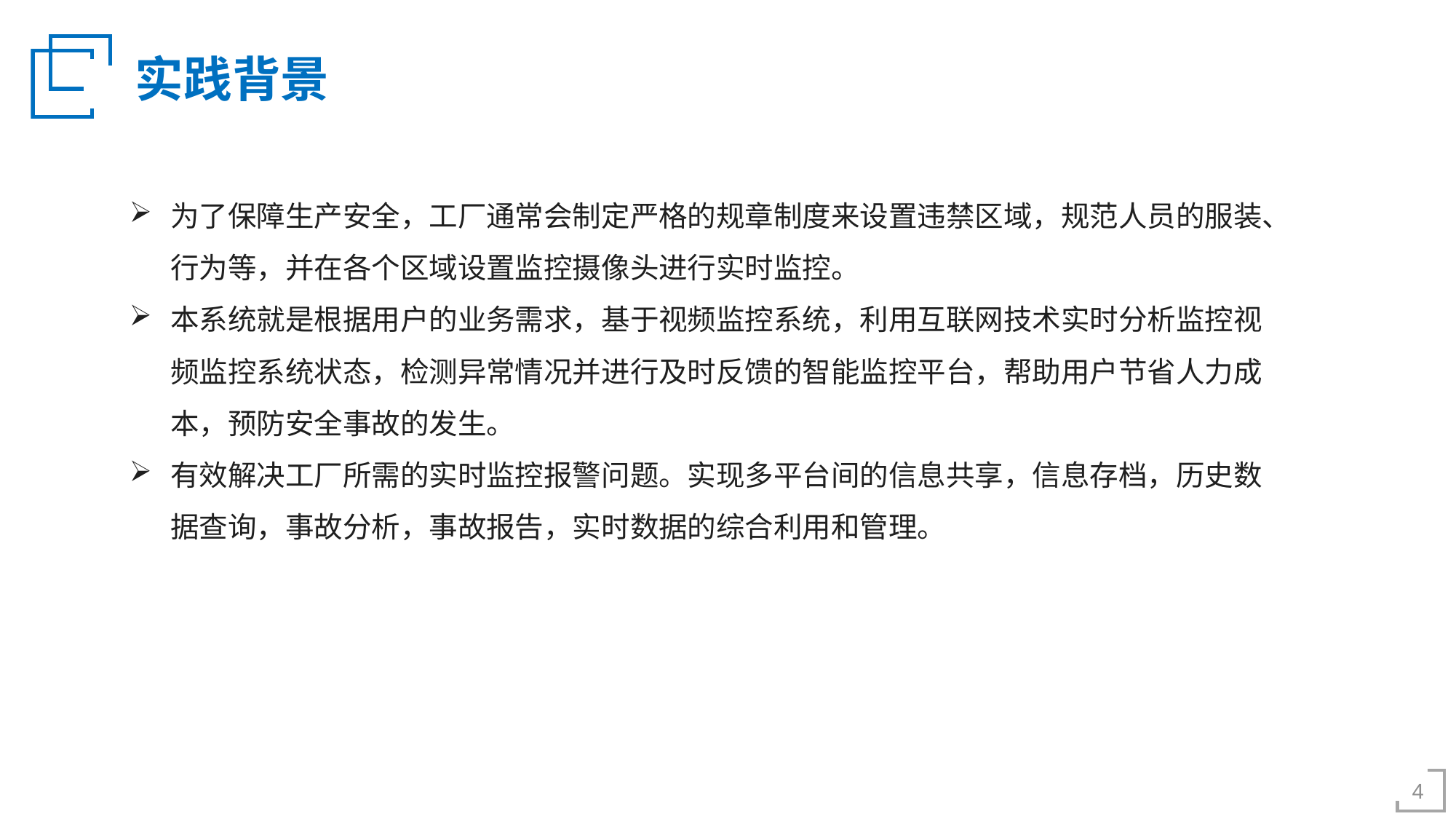

实践背景
为了保障生产安全，工厂通常会制定严格的规章制度来设置违禁区域，规范人员的服装、行为等，并在各个区域设置监控摄像头进行实时监控。
本系统就是根据用户的业务需求，基于视频监控系统，利用互联网技术实时分析监控视频监控系统状态，检测异常情况并进行及时反馈的智能监控平台，帮助用户节省人力成本，预防安全事故的发生。
有效解决工厂所需的实时监控报警问题。实现多平台间的信息共享，信息存档，历史数据查询，事故分析，事故报告，实时数据的综合利用和管理。